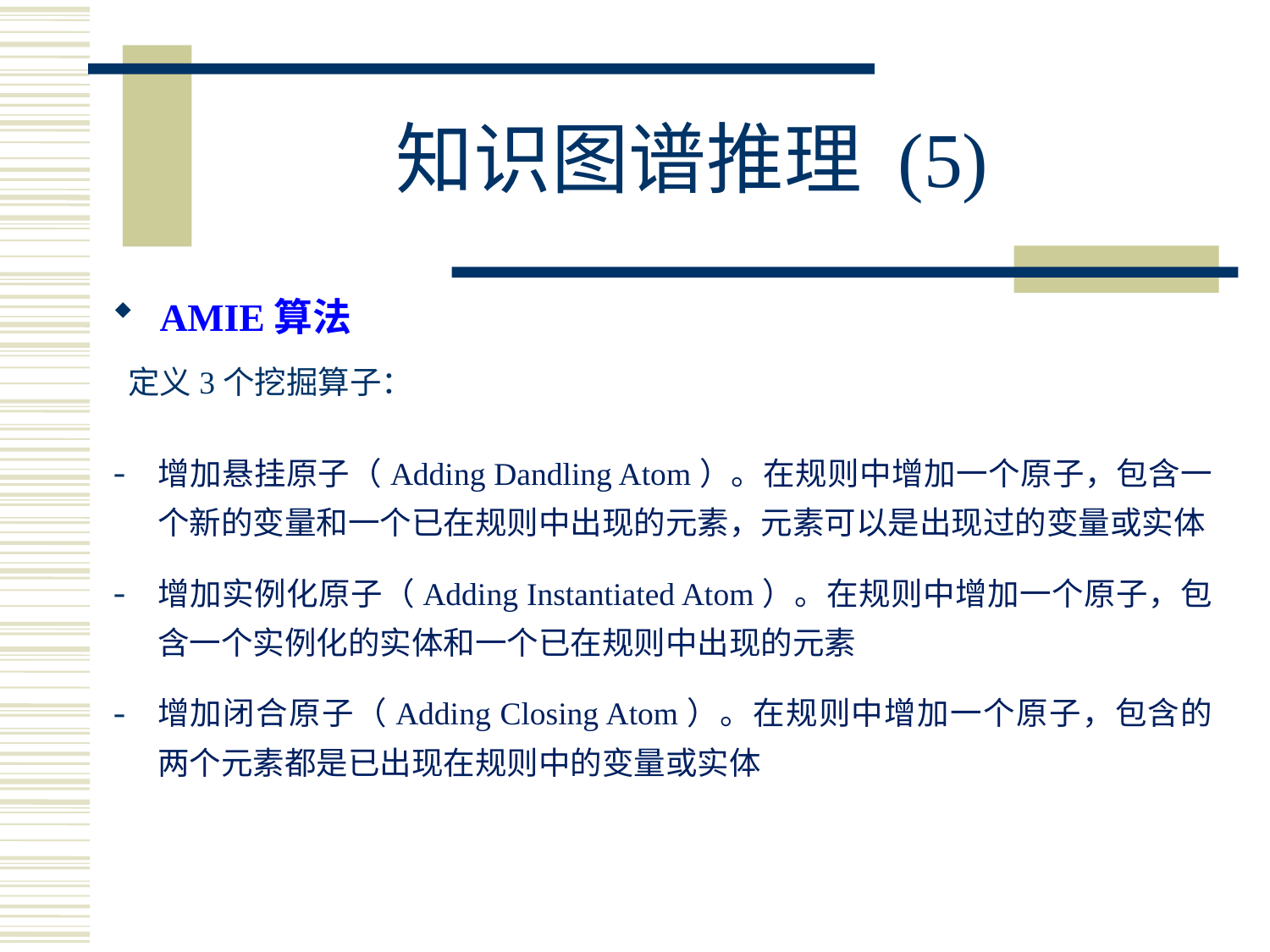

知识图谱推理 (5)
AMIE算法
定义3个挖掘算子：
增加悬挂原子（Adding Dandling Atom）。在规则中增加一个原子，包含一个新的变量和一个已在规则中出现的元素，元素可以是出现过的变量或实体
增加实例化原子（Adding Instantiated Atom）。在规则中增加一个原子，包含一个实例化的实体和一个已在规则中出现的元素
增加闭合原子（Adding Closing Atom）。在规则中增加一个原子，包含的两个元素都是已出现在规则中的变量或实体